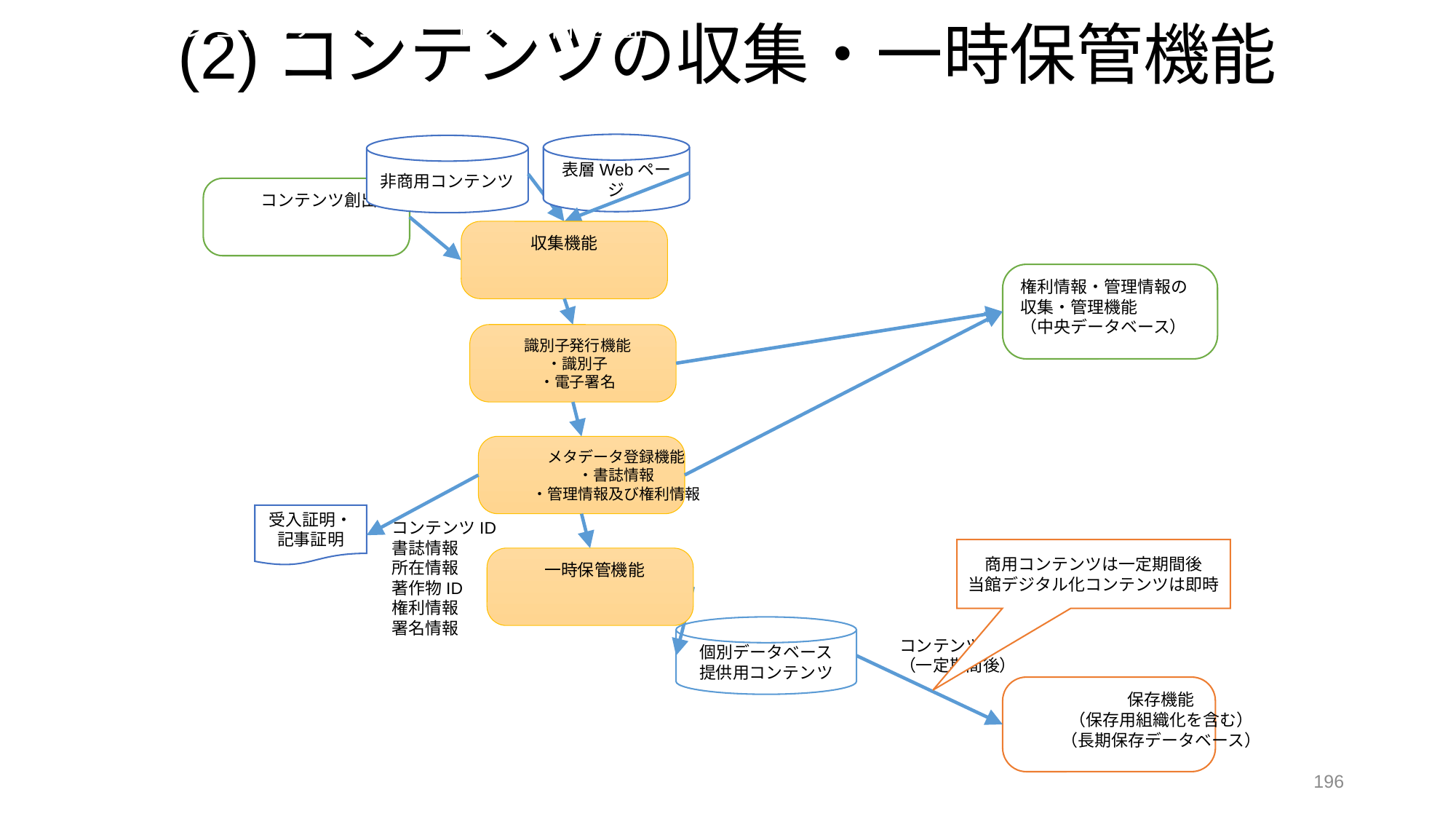

# (2)コンテンツの収集・一時保管機能
ナショナルアーカイブ　恒久的保存基盤
表層Webページ
非商用コンテンツ
コンテンツ創出機能
収集機能
権利情報・管理情報の
収集・管理機能
（中央データベース）
識別子発行機能
・識別子
・電子署名
メタデータ登録機能
・書誌情報
・管理情報及び権利情報
受入証明・記事証明
コンテンツID
書誌情報
所在情報
著作物ID
権利情報
署名情報
商用コンテンツは一定期間後
当館デジタル化コンテンツは即時
一時保管機能
個別データベース
提供用コンテンツ
コンテンツ
（一定期間後）
保存機能
（保存用組織化を含む）
（長期保存データベース）

196